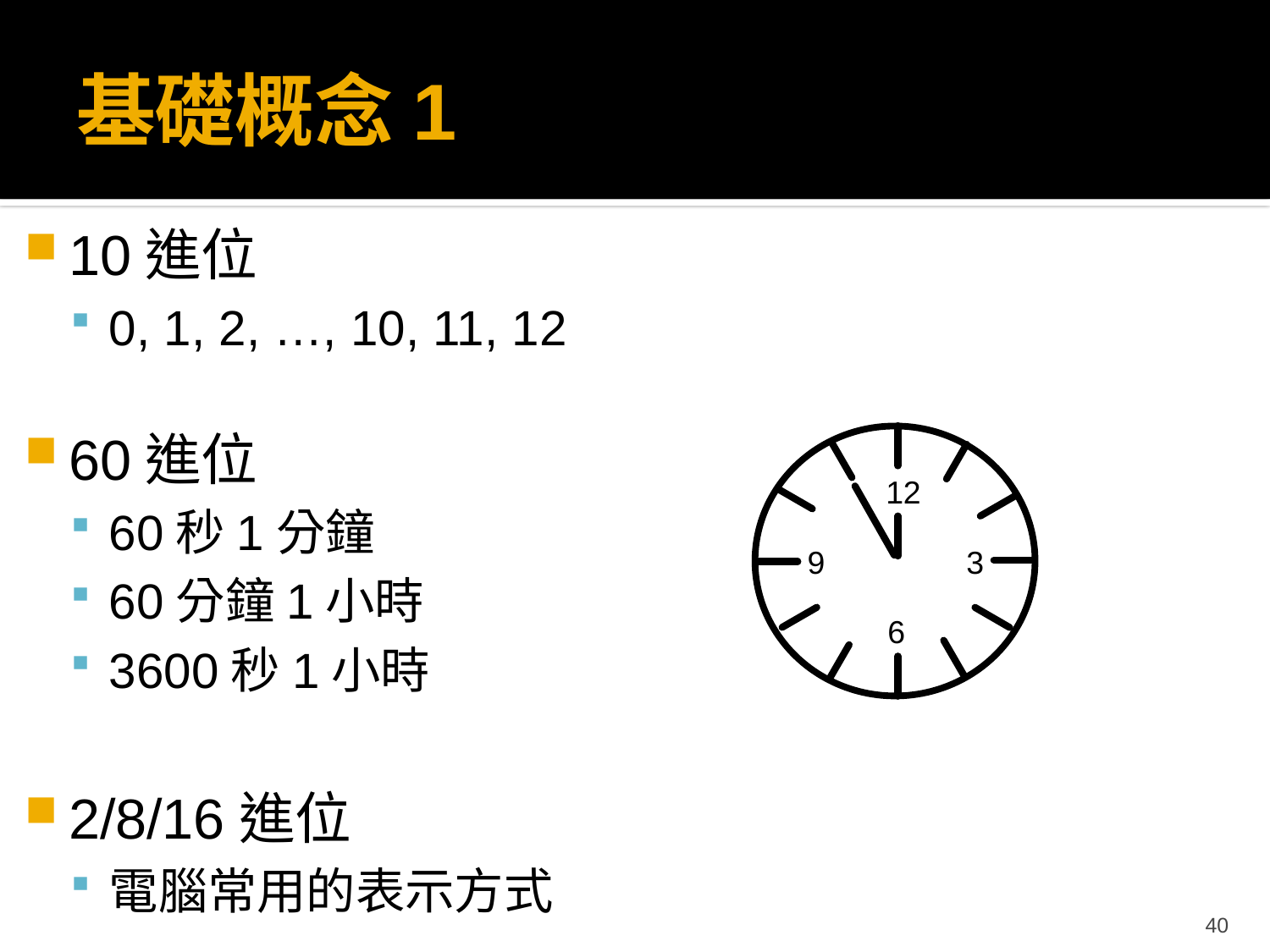

# 基礎概念1
10進位
0, 1, 2, …, 10, 11, 12

60進位
60秒1分鐘
60分鐘1小時
3600秒1小時

2/8/16進位
電腦常用的表示方式

12
9
3
6
40